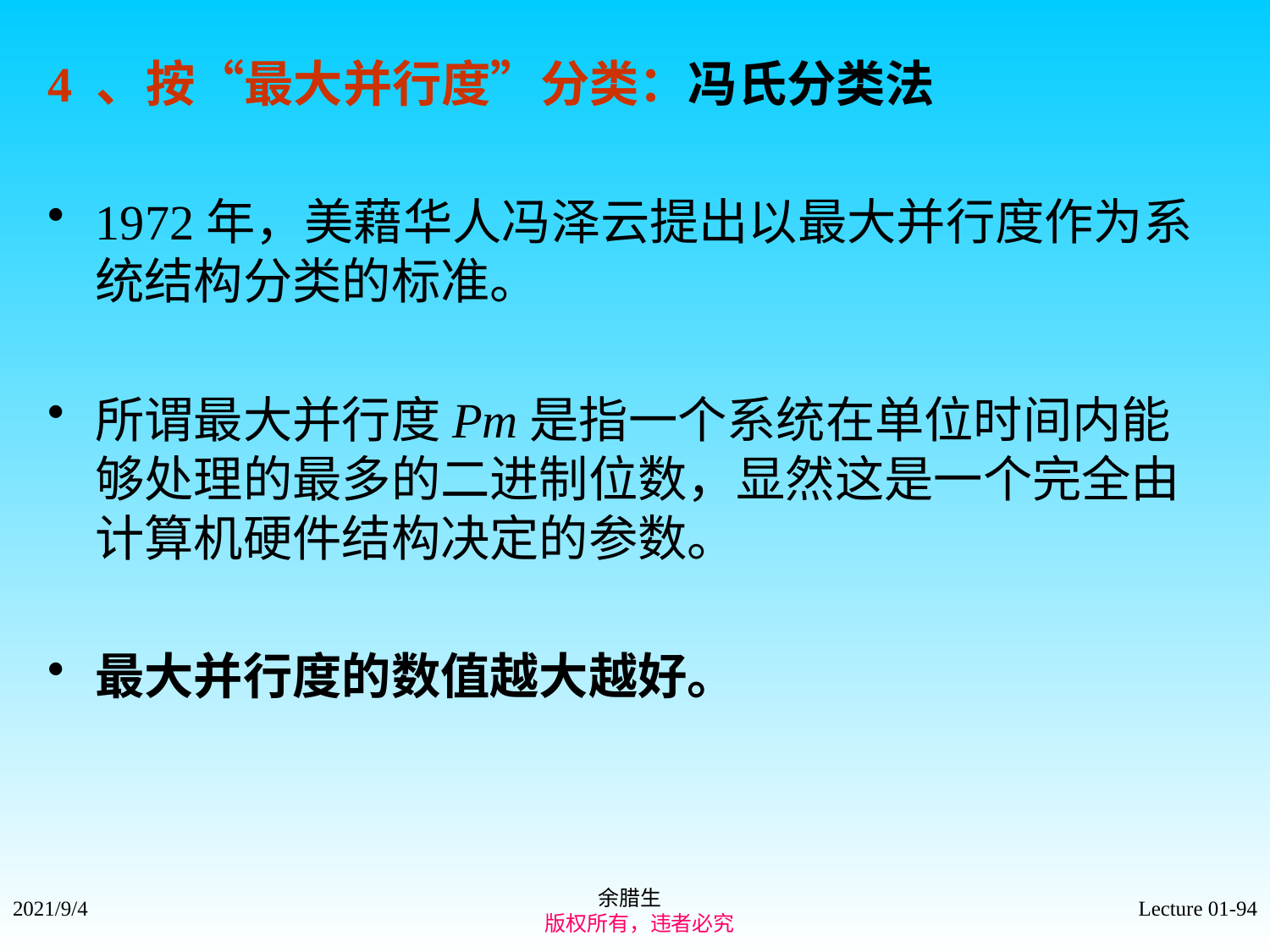

4 、按“最大并行度”分类：冯氏分类法

1972年，美藉华人冯泽云提出以最大并行度作为系统结构分类的标准。

所谓最大并行度Pm是指一个系统在单位时间内能够处理的最多的二进制位数，显然这是一个完全由计算机硬件结构决定的参数。

最大并行度的数值越大越好。
余腊生
 版权所有，违者必究
2021/9/4
Lecture 01-94